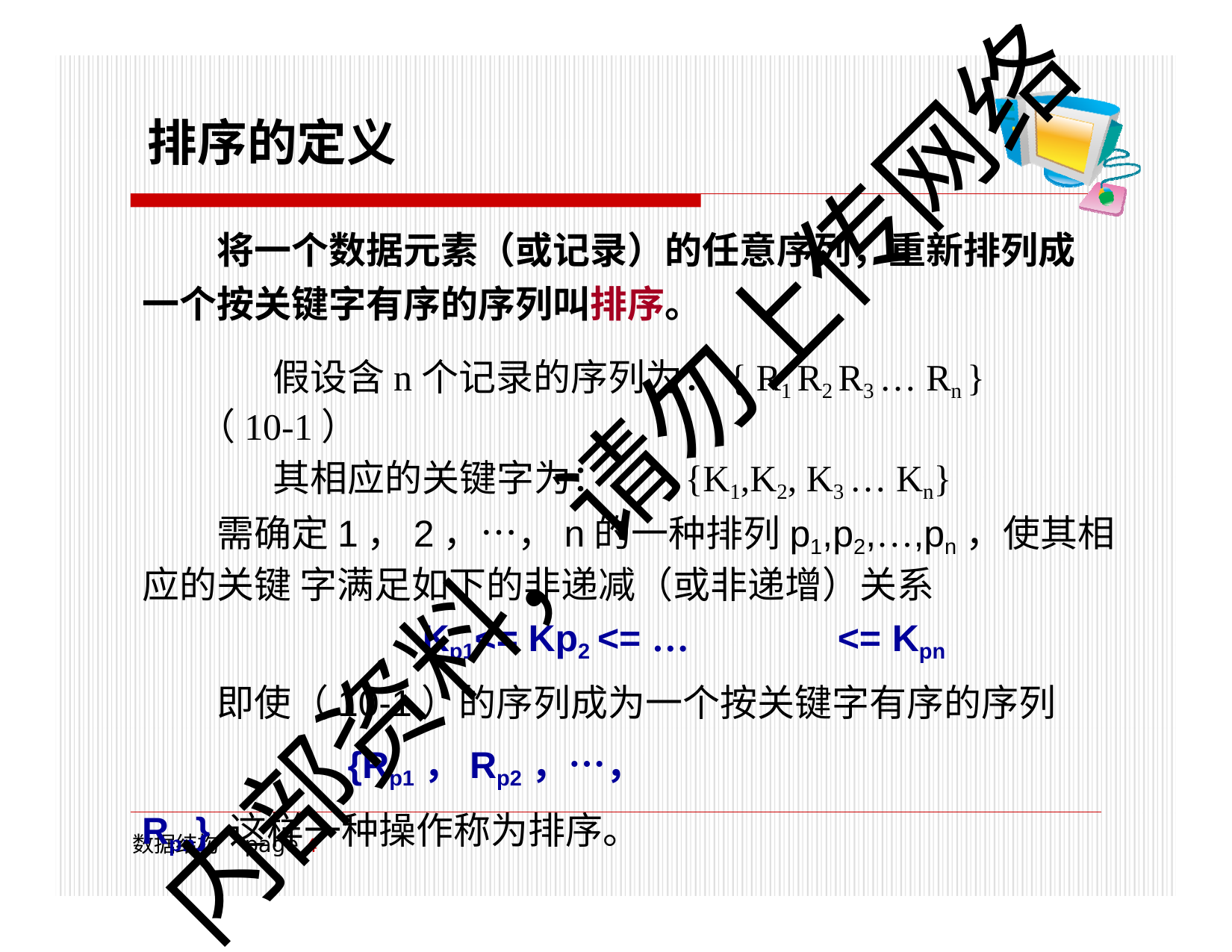

# 排序的定义

将一个数据元素（或记录）的任意序列，重新排列成 一个按关键字有序的序列叫排序。
假设含n个记录的序列为：{ R1 R2 R3 … Rn }	（10-1）
其相应的关键字为：	{K1,K2, K3 … Kn}
需确定1，2，…，n的一种排列p1,p2,…,pn，使其相应的关键 字满足如下的非递减（或非递增）关系
Kp1<= Kp2 <= …	<= Kpn
即使（10-1）的序列成为一个按关键字有序的序列
{Rp1，Rp2，…，Rpn} 这样一种操作称为排序。
内部资料，请勿上传网络

数据结构	page 4